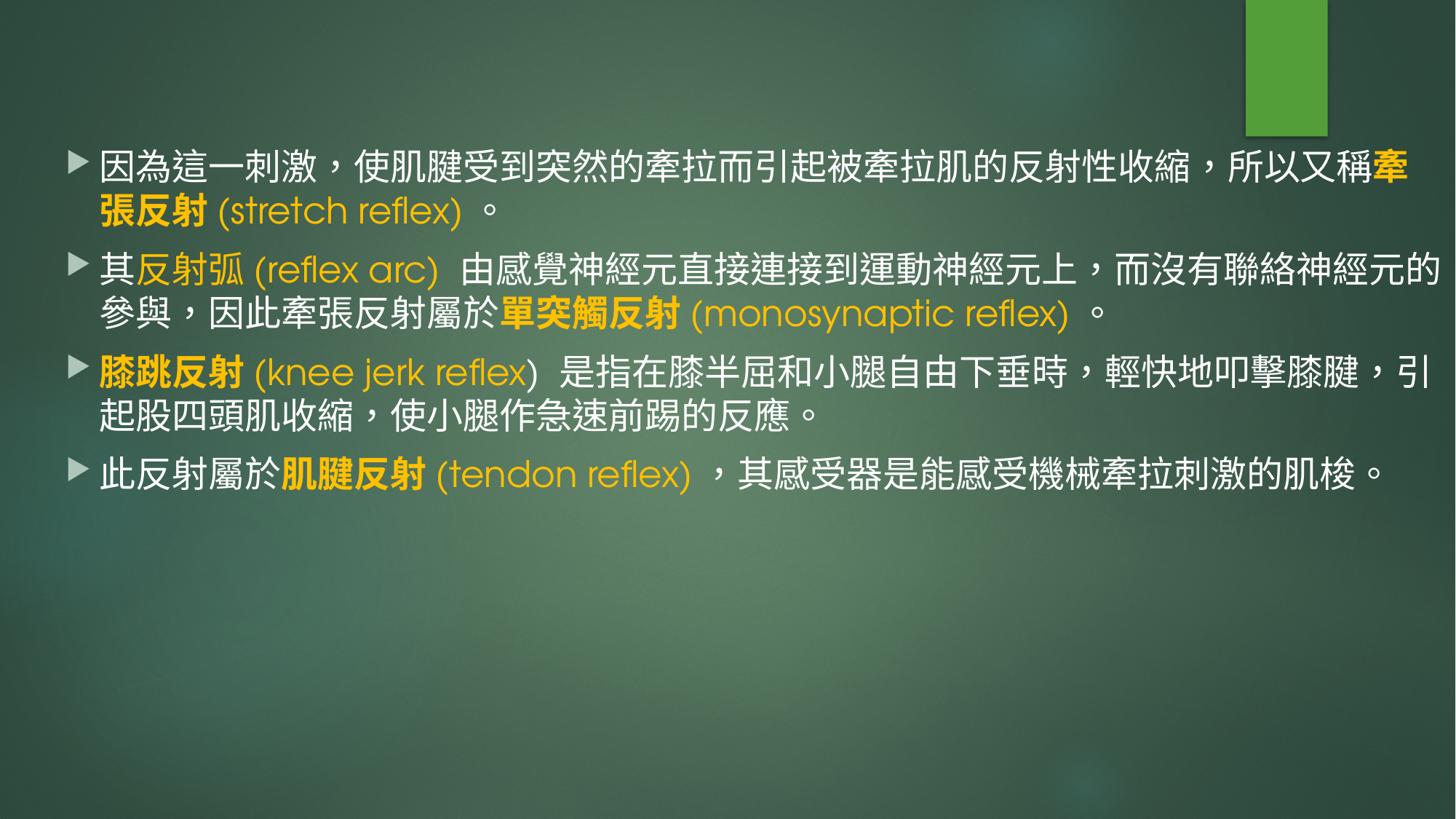

因為這一刺激，使肌腱受到突然的牽拉而引起被牽拉肌的反射性收縮，所以又稱牽張反射(stretch reflex)。
其反射弧(reflex arc) 由感覺神經元直接連接到運動神經元上，而沒有聯絡神經元的參與，因此牽張反射屬於單突觸反射(monosynaptic reflex)。
膝跳反射(knee jerk reflex) 是指在膝半屈和小腿自由下垂時，輕快地叩擊膝腱，引起股四頭肌收縮，使小腿作急速前踢的反應。
此反射屬於肌腱反射(tendon reflex)，其感受器是能感受機械牽拉刺激的肌梭。